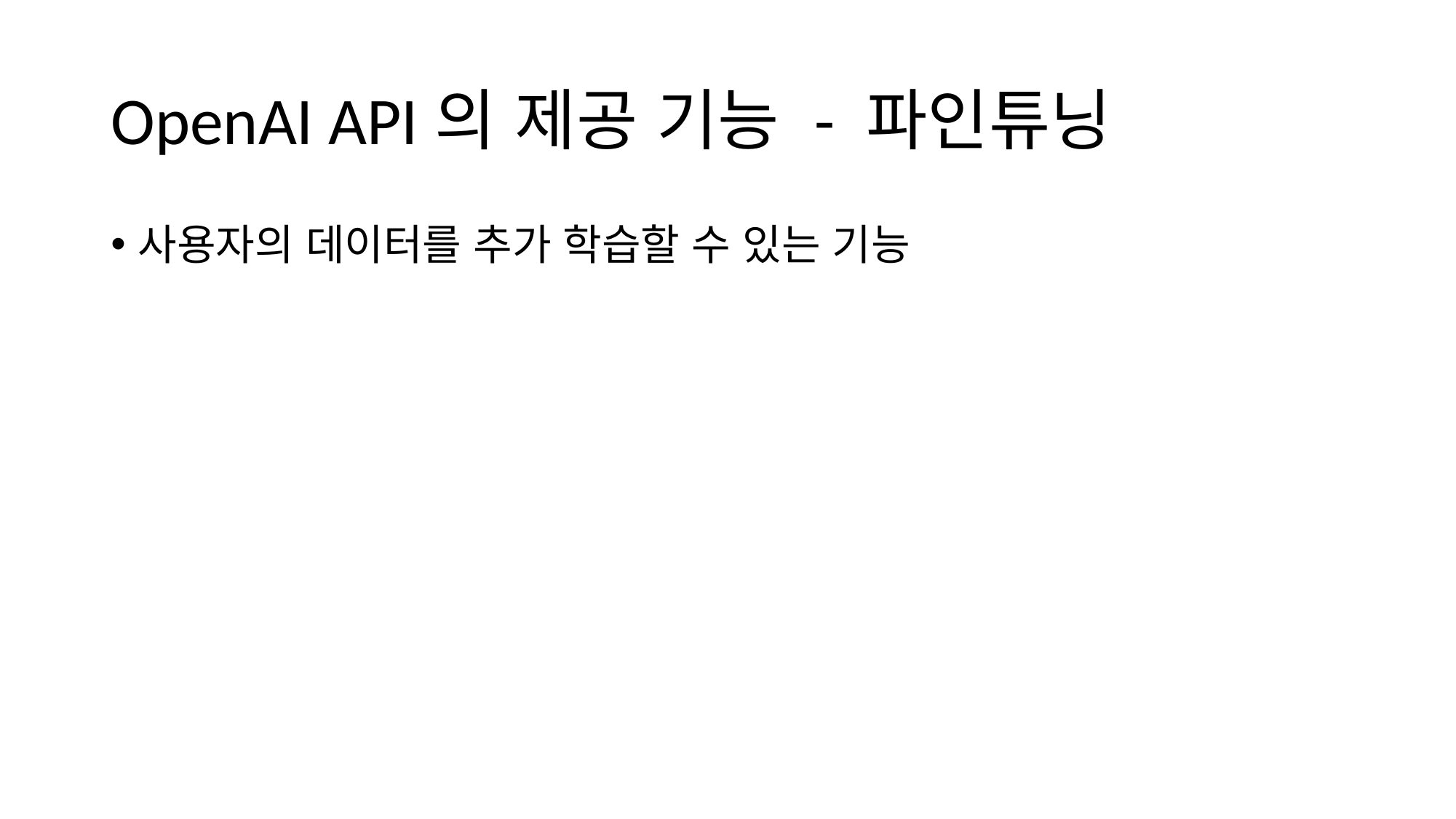

# OpenAI API의 제공 기능 - 파인튜닝
사용자의 데이터를 추가 학습할 수 있는 기능